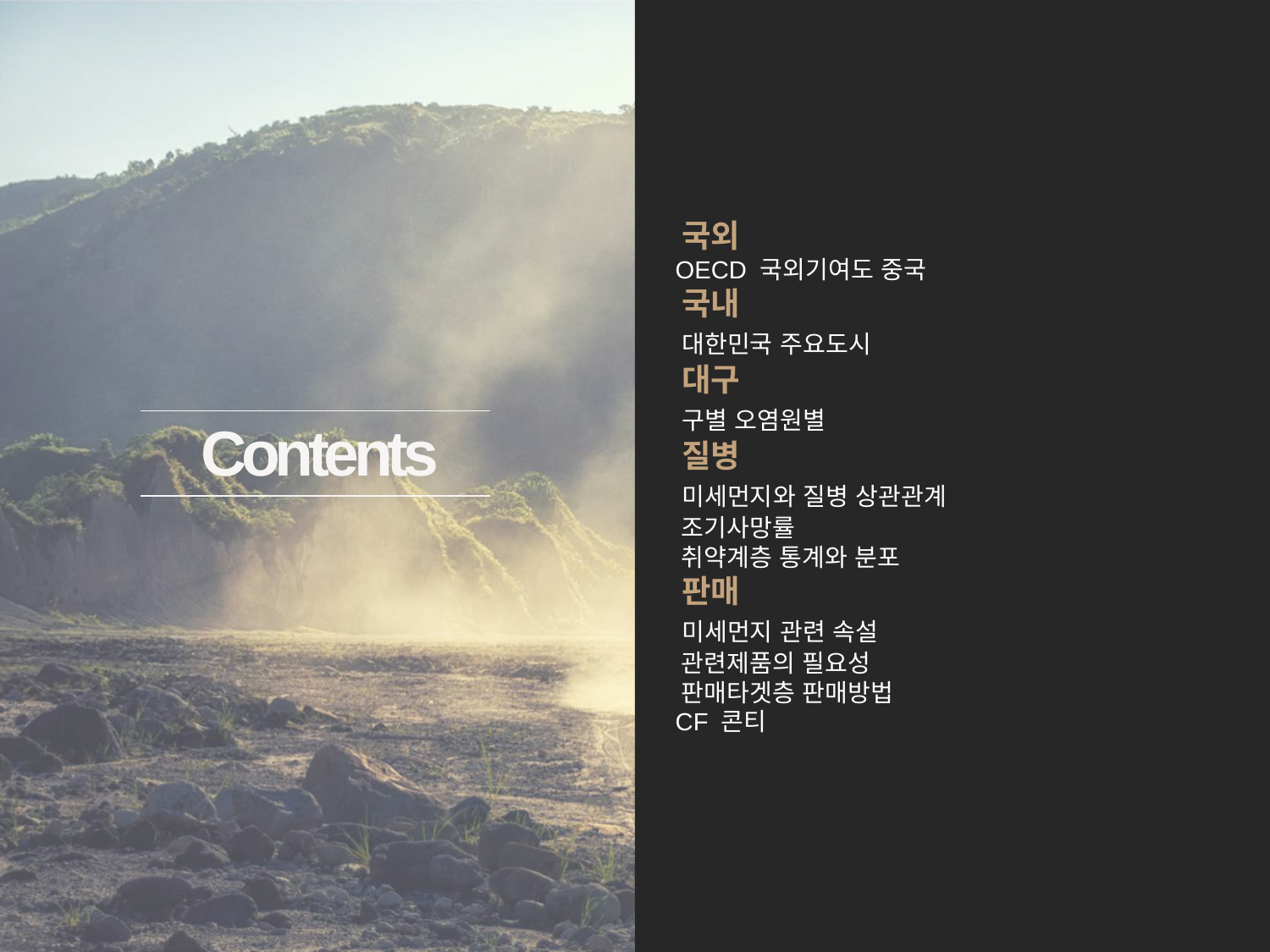

국외
    OECD 국외기여도 중국
   국내
   대한민국 주요도시
   대구
   구별 오염원별
   질병
   미세먼지와 질병 상관관계
    조기사망률
    취약계층 통계와 분포
   판매
   미세먼지 관련 속설
    관련제품의 필요성
    판매타겟층 판매방법
    CF 콘티

Contents